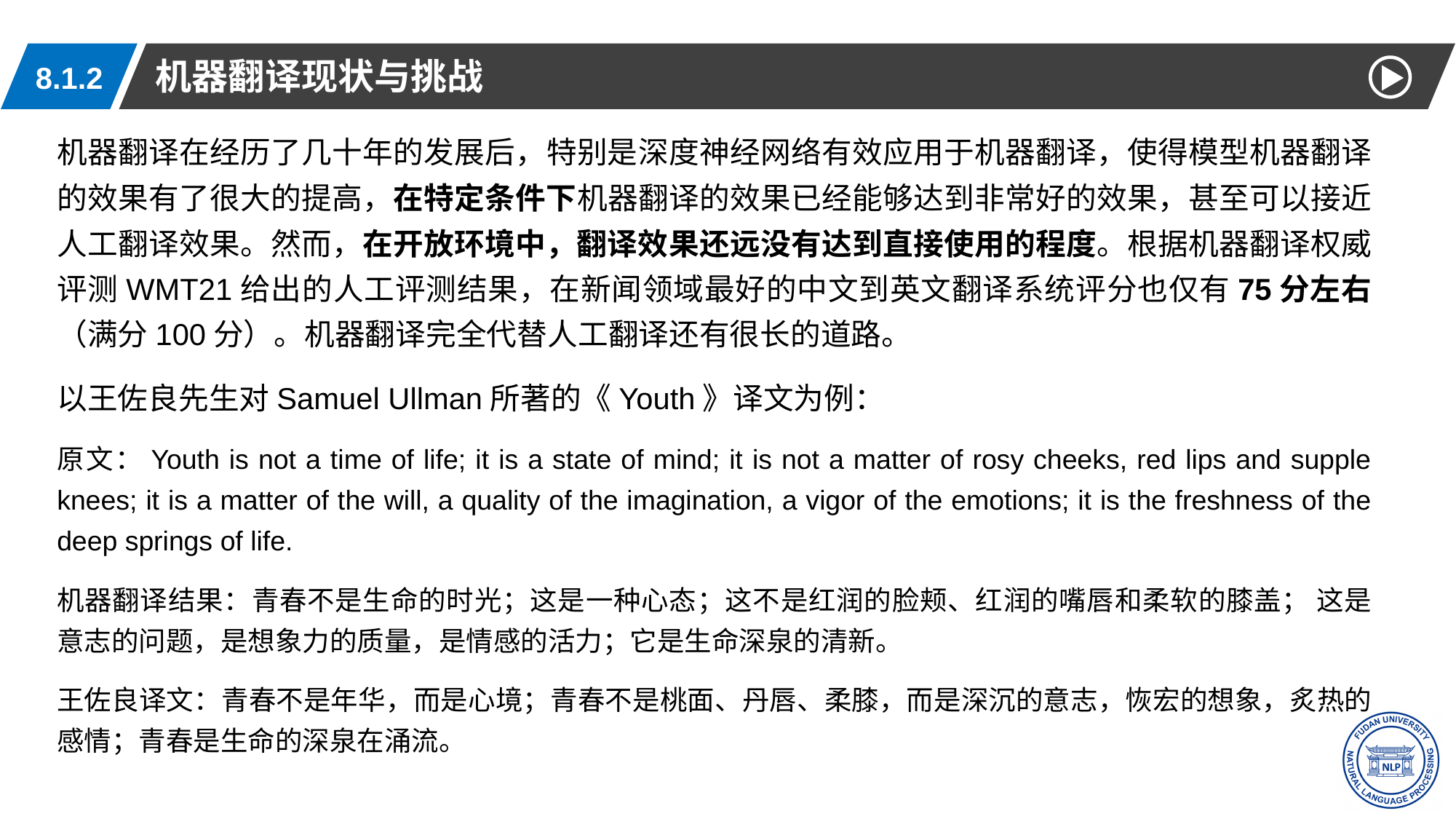

机器翻译现状与挑战
8.1.2

机器翻译在经历了几十年的发展后，特别是深度神经网络有效应用于机器翻译，使得模型机器翻译的效果有了很大的提高，在特定条件下机器翻译的效果已经能够达到非常好的效果，甚至可以接近人工翻译效果。然而，在开放环境中，翻译效果还远没有达到直接使用的程度。根据机器翻译权威评测WMT21给出的人工评测结果，在新闻领域最好的中文到英文翻译系统评分也仅有75分左右（满分100分）。机器翻译完全代替人工翻译还有很长的道路。
以王佐良先生对Samuel Ullman所著的《Youth》译文为例：
原文：Youth is not a time of life; it is a state of mind; it is not a matter of rosy cheeks, red lips and supple knees; it is a matter of the will, a quality of the imagination, a vigor of the emotions; it is the freshness of the deep springs of life.
机器翻译结果：青春不是生命的时光；这是一种心态；这不是红润的脸颊、红润的嘴唇和柔软的膝盖； 这是意志的问题，是想象力的质量，是情感的活力；它是生命深泉的清新。
王佐良译文：青春不是年华，而是心境；青春不是桃面、丹唇、柔膝，而是深沉的意志，恢宏的想象，炙热的感情；青春是生命的深泉在涌流。
8